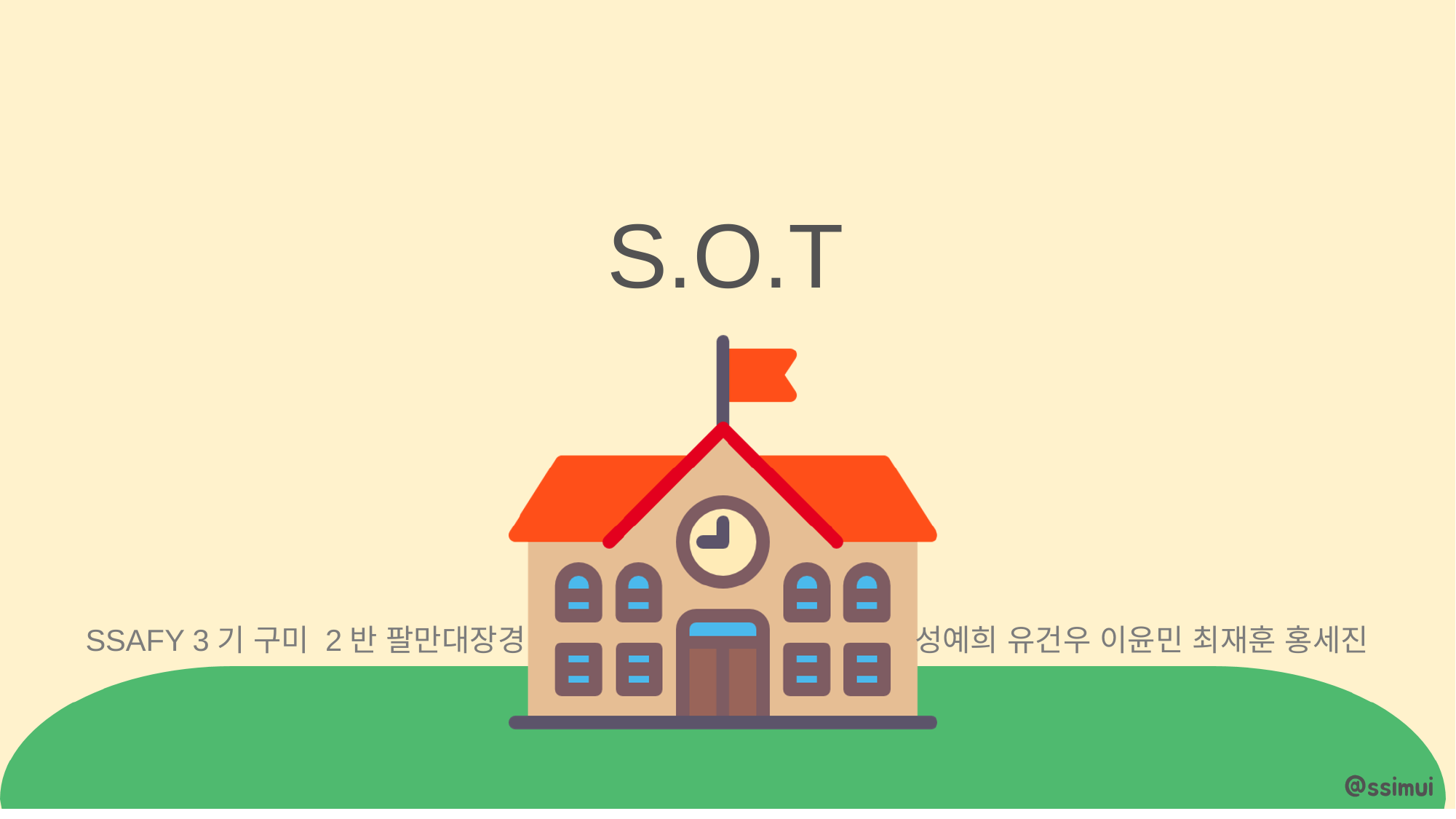

S.O.T
SSAFY 3기 구미 2반 팔만대장경
성예희 유건우 이윤민 최재훈 홍세진